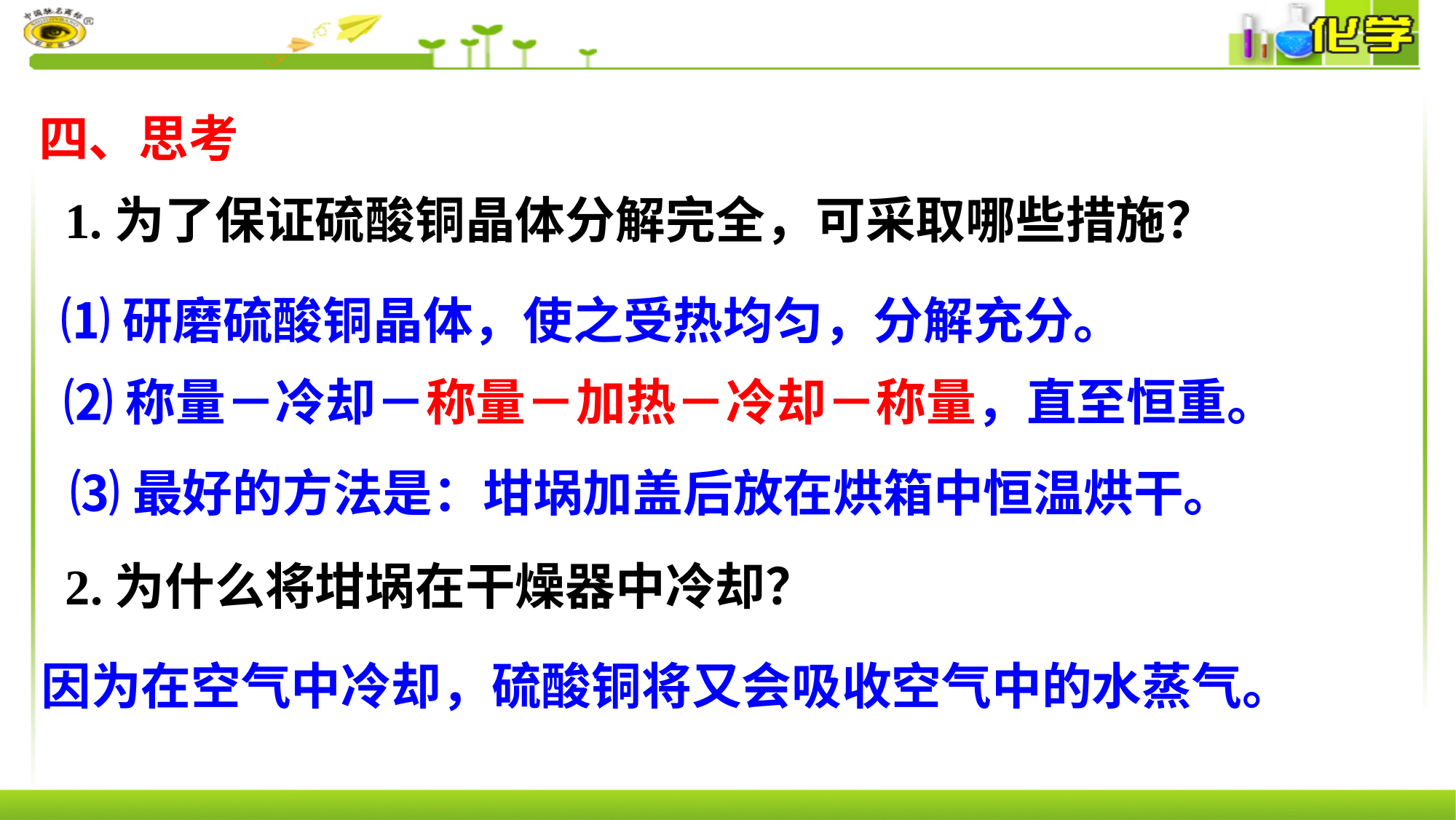

四、思考
1.为了保证硫酸铜晶体分解完全，可采取哪些措施？
⑴研磨硫酸铜晶体，使之受热均匀，分解充分。
⑵称量－冷却－称量－加热－冷却－称量，直至恒重。
⑶最好的方法是：坩埚加盖后放在烘箱中恒温烘干。
2.为什么将坩埚在干燥器中冷却？
因为在空气中冷却，硫酸铜将又会吸收空气中的水蒸气。